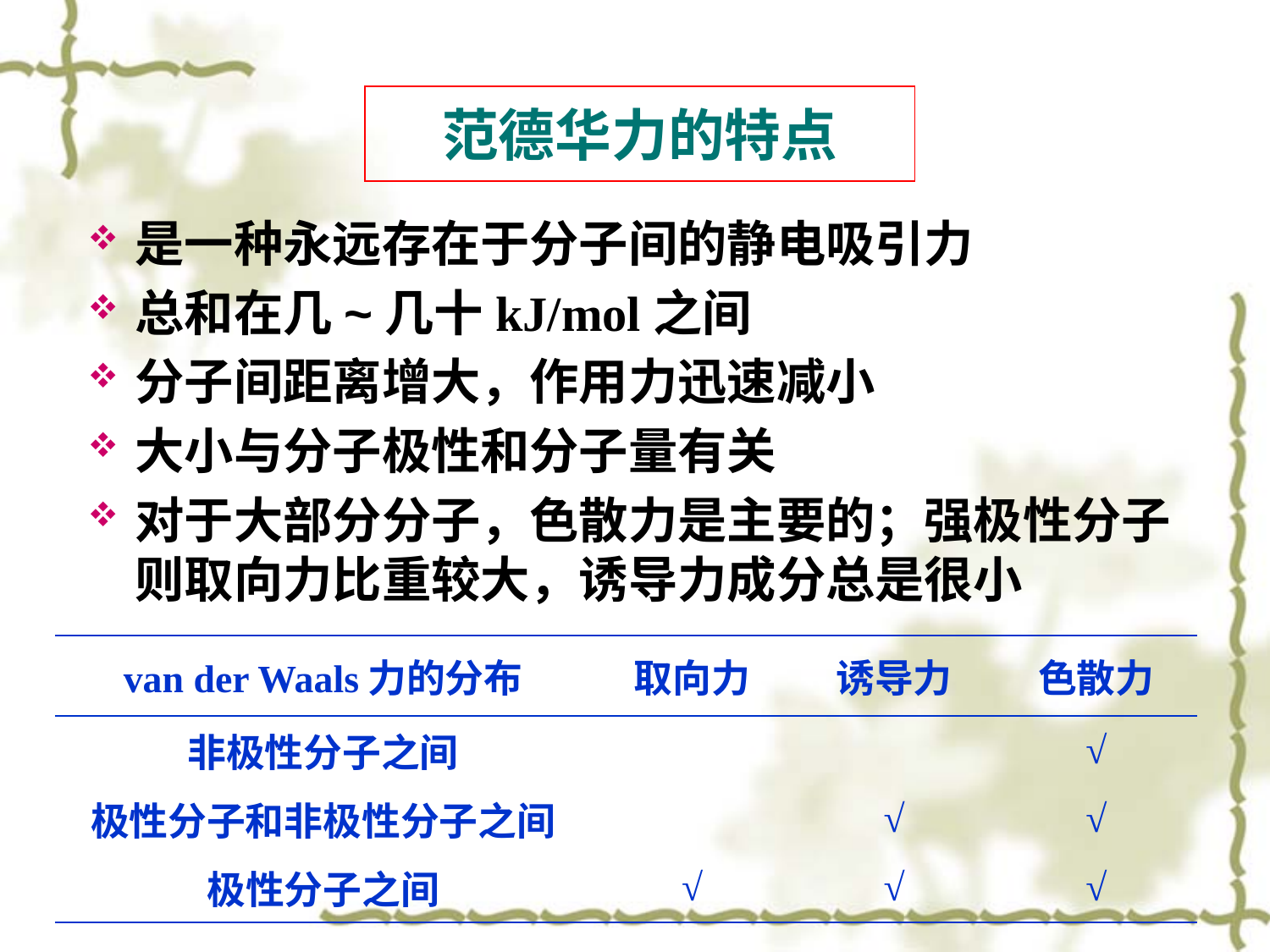

# 范德华力的特点
是一种永远存在于分子间的静电吸引力
总和在几~几十kJ/mol之间
分子间距离增大，作用力迅速减小
大小与分子极性和分子量有关
对于大部分分子，色散力是主要的；强极性分子则取向力比重较大，诱导力成分总是很小
| van der Waals力的分布 | 取向力 | 诱导力 | 色散力 |
| --- | --- | --- | --- |
| 非极性分子之间 |  |  | √ |
| 极性分子和非极性分子之间 |  | √ | √ |
| 极性分子之间 | √ | √ | √ |